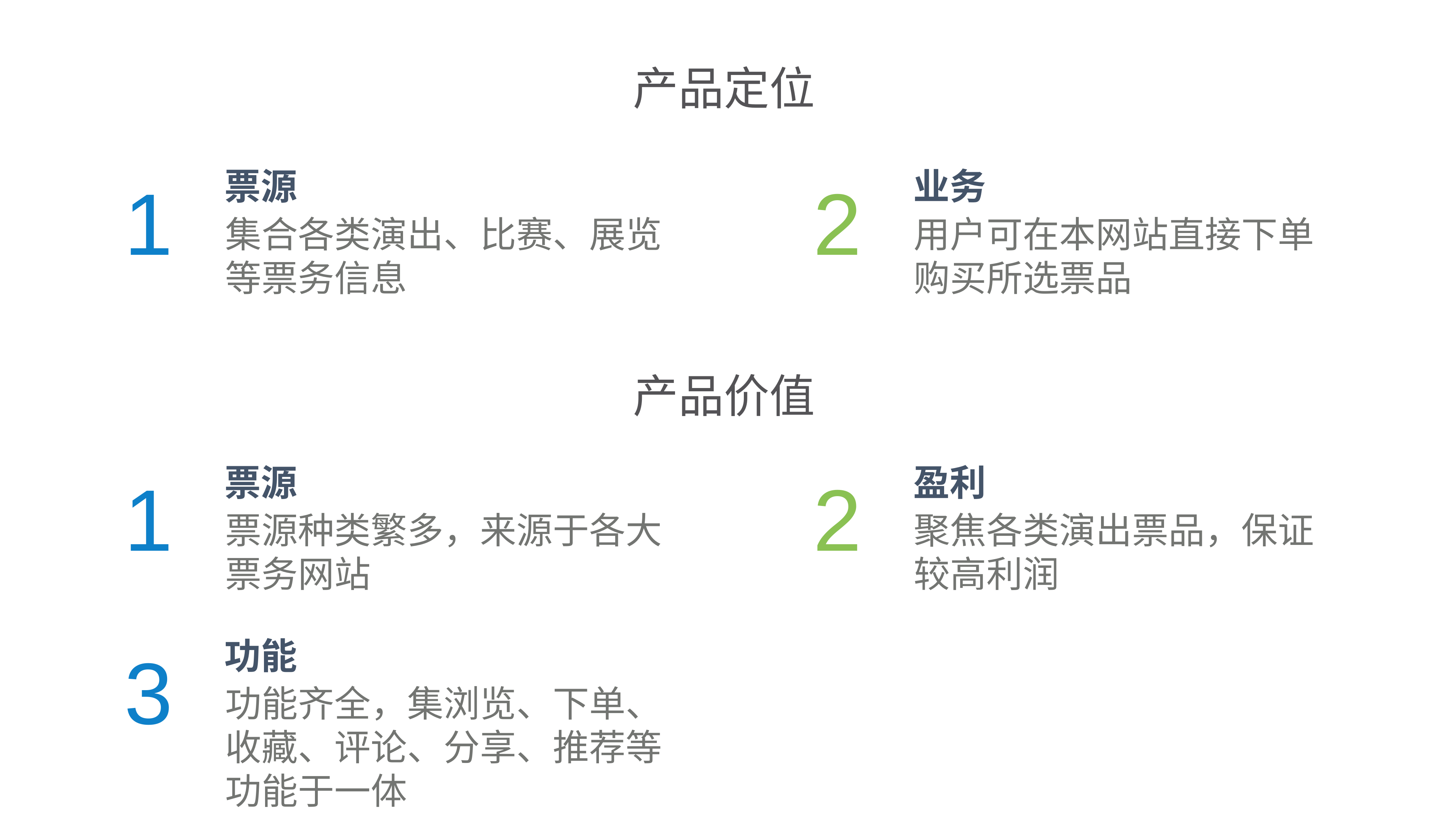

产品定位
1
2
票源
业务
集合各类演出、比赛、展览等票务信息
用户可在本网站直接下单购买所选票品
产品价值
1
2
票源
盈利
票源种类繁多，来源于各大票务网站
聚焦各类演出票品，保证较高利润
3
功能
功能齐全，集浏览、下单、收藏、评论、分享、推荐等功能于一体